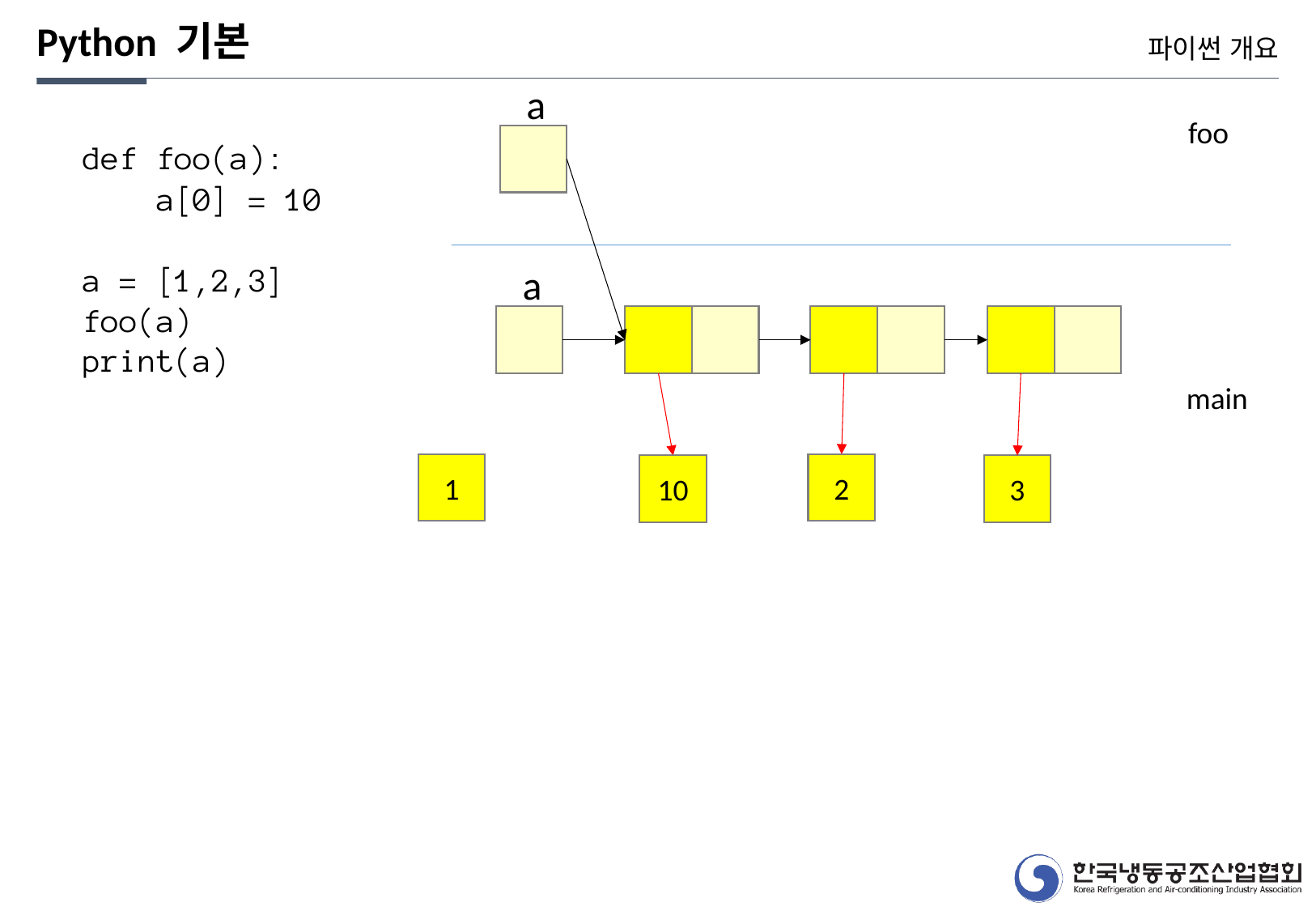

Python 기본
파이썬 개요
a
foo

def foo(a):
    a[0] = 10

a = [1,2,3]
foo(a)
print(a)
a

main
1
2
10
3